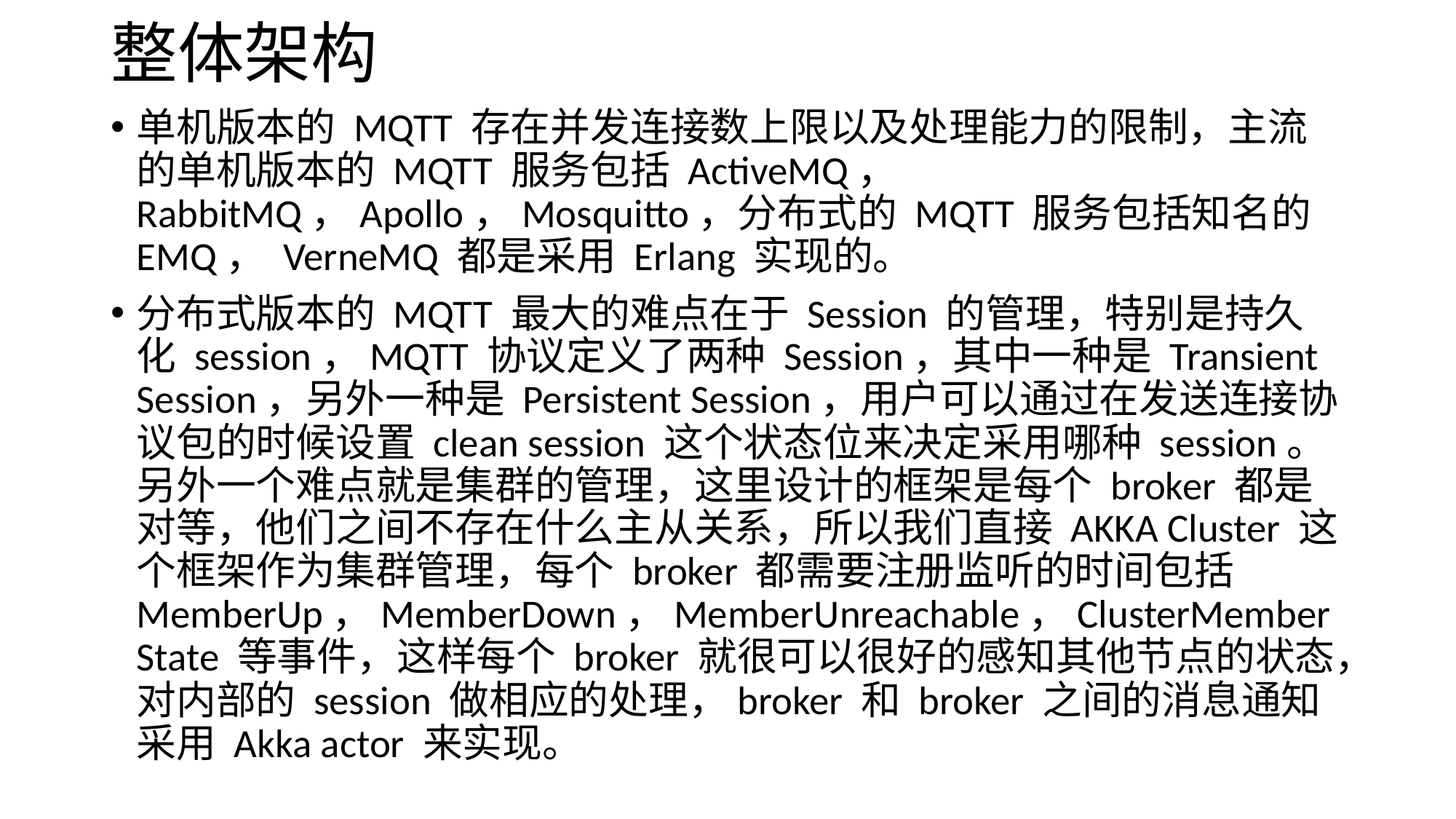

# 整体架构
单机版本的 MQTT 存在并发连接数上限以及处理能力的限制，主流的单机版本的 MQTT 服务包括 ActiveMQ， RabbitMQ，Apollo，Mosquitto，分布式的 MQTT 服务包括知名的 EMQ， VerneMQ 都是采用 Erlang 实现的。
分布式版本的 MQTT 最大的难点在于 Session 的管理，特别是持久化 session，MQTT 协议定义了两种 Session，其中一种是 Transient Session，另外一种是 Persistent Session，用户可以通过在发送连接协议包的时候设置 clean session 这个状态位来决定采用哪种 session。另外一个难点就是集群的管理，这里设计的框架是每个 broker 都是对等，他们之间不存在什么主从关系，所以我们直接 AKKA Cluster 这个框架作为集群管理，每个 broker 都需要注册监听的时间包括 MemberUp，MemberDown，MemberUnreachable，ClusterMemberState 等事件，这样每个 broker 就很可以很好的感知其他节点的状态，对内部的 session 做相应的处理，broker 和 broker 之间的消息通知采用 Akka actor 来实现。